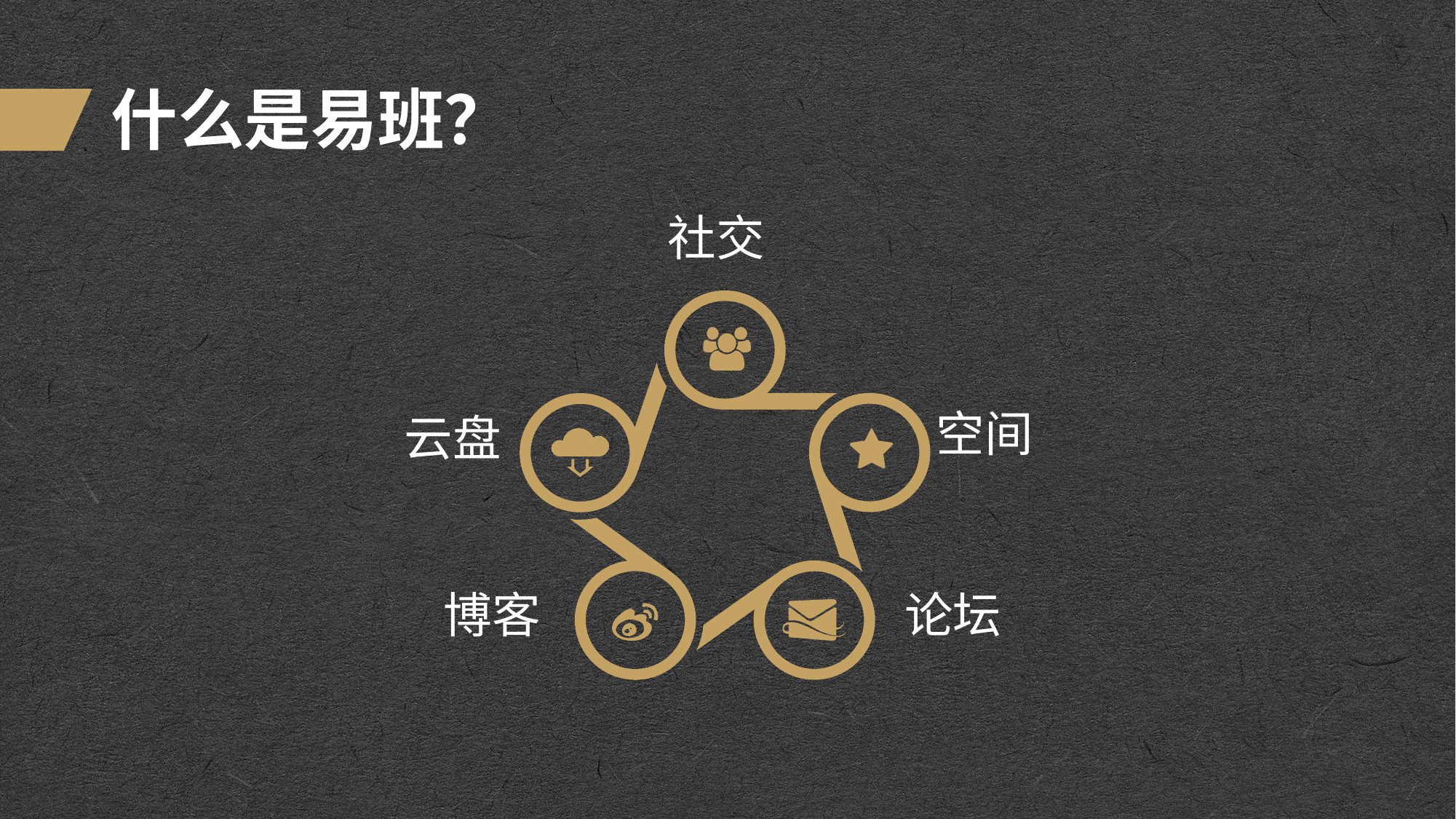

# 什么是易班？
社交

空间
云盘

博客
论坛